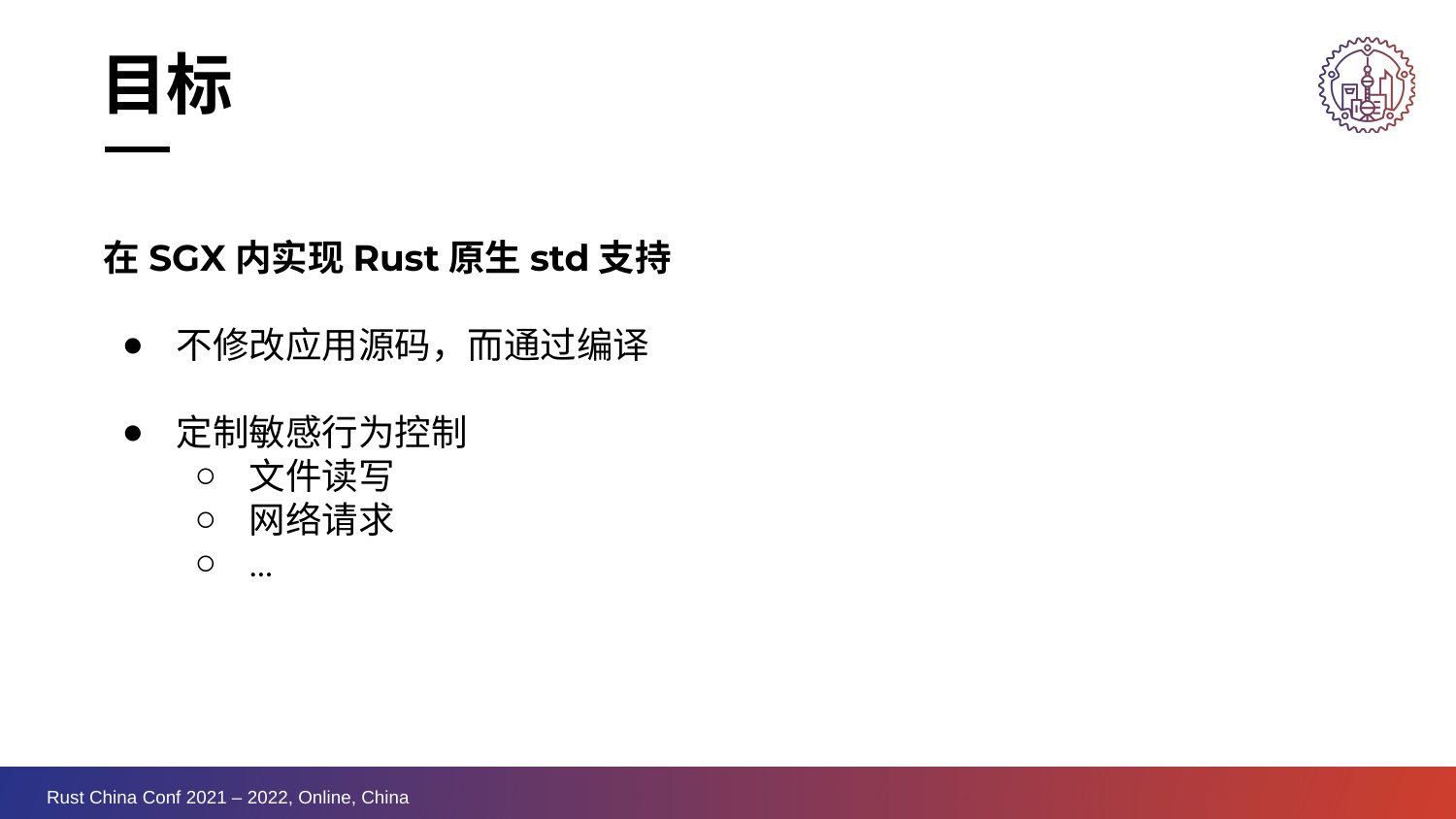

目标
在SGX内实现Rust原生std支持

不修改应用源码，而通过编译

定制敏感行为控制
文件读写
网络请求
…